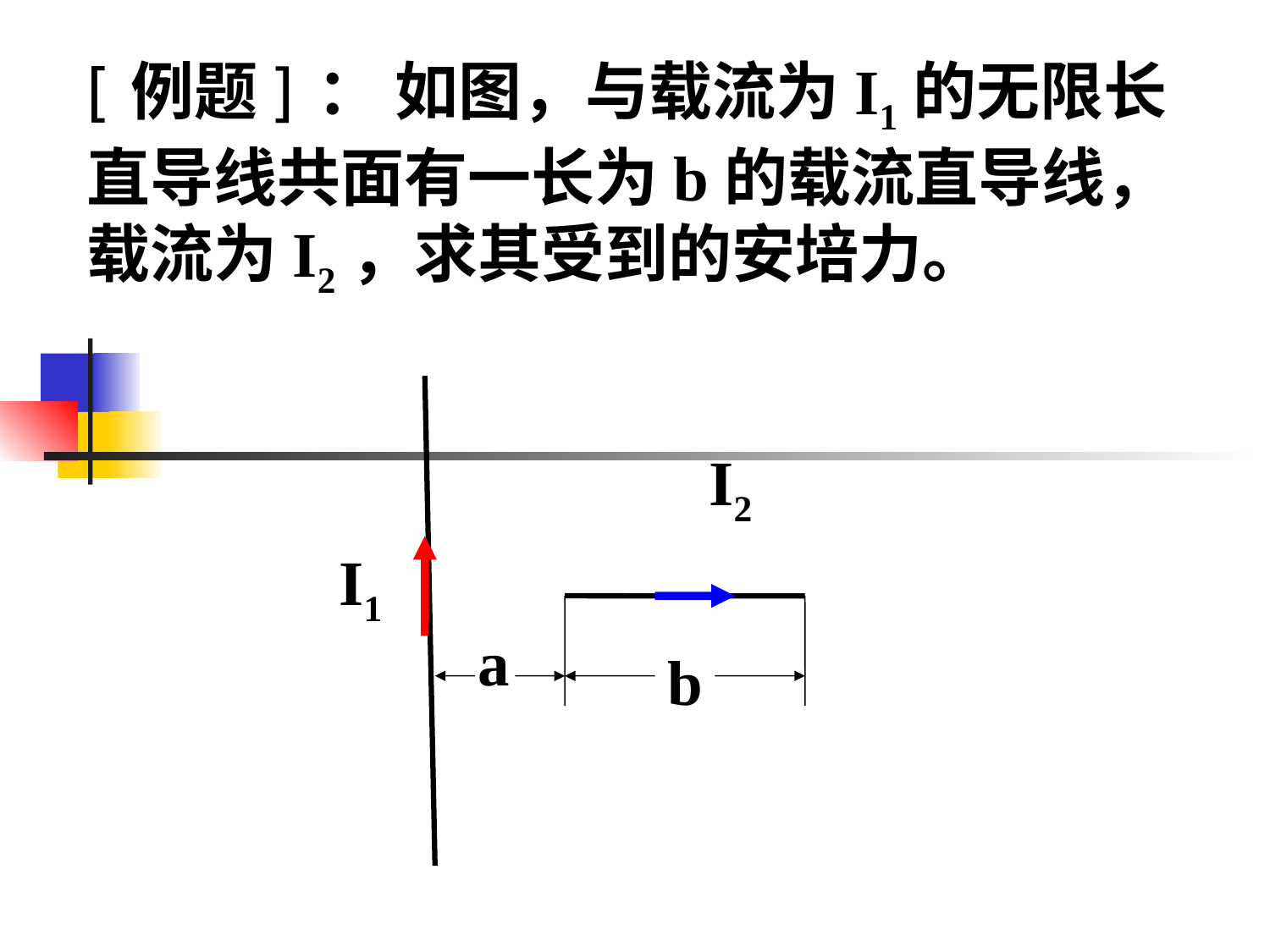

# [例题]： 如图，与载流为I1的无限长直导线共面有一长为b的载流直导线，载流为I2，求其受到的安培力。

I2
I1

a
b